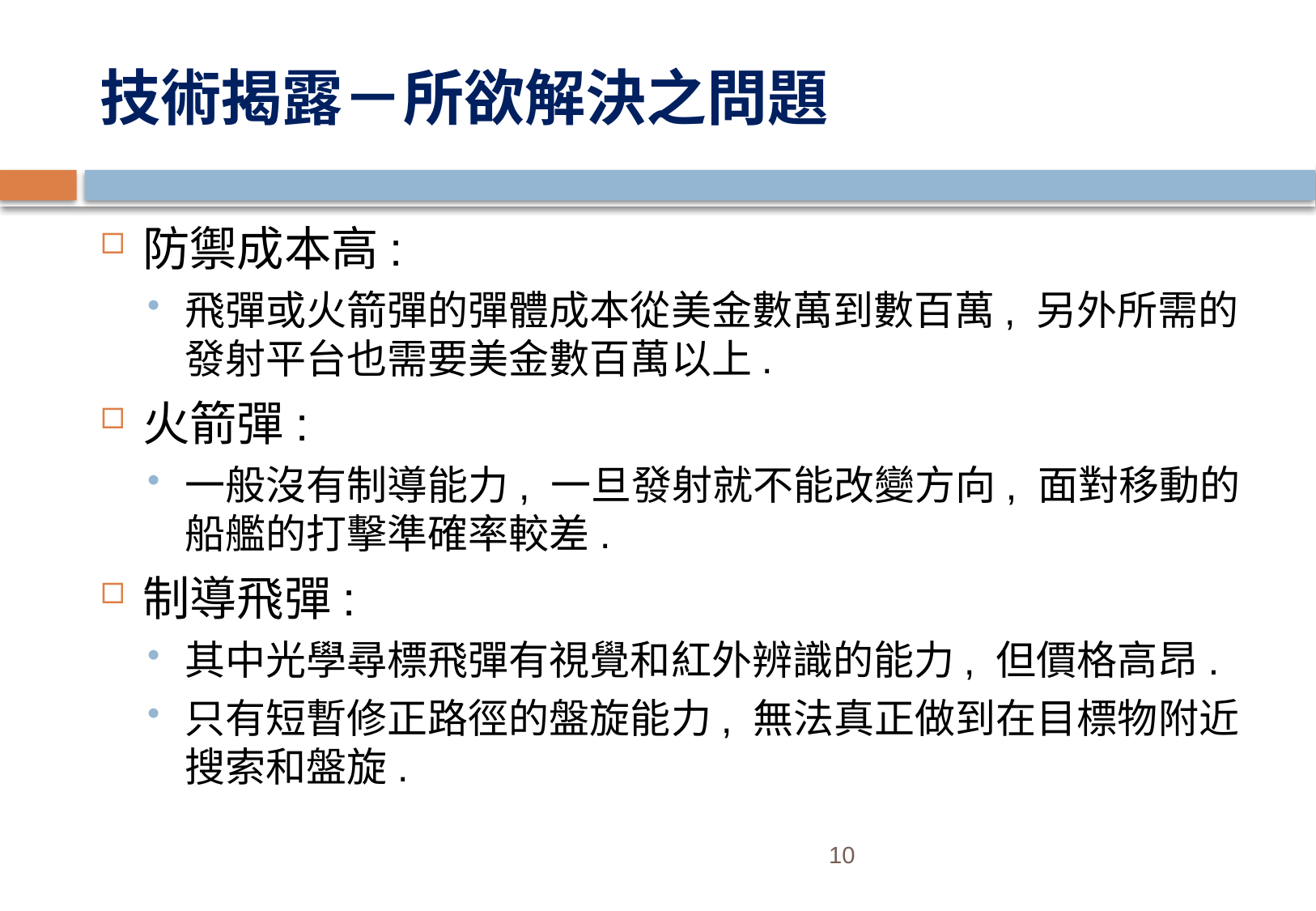

# 技術揭露－所欲解決之問題
防禦成本高:
飛彈或火箭彈的彈體成本從美金數萬到數百萬, 另外所需的發射平台也需要美金數百萬以上.
火箭彈:
一般沒有制導能力, 一旦發射就不能改變方向, 面對移動的船艦的打擊準確率較差.
制導飛彈:
其中光學尋標飛彈有視覺和紅外辨識的能力, 但價格高昂.
只有短暫修正路徑的盤旋能力, 無法真正做到在目標物附近搜索和盤旋.

10